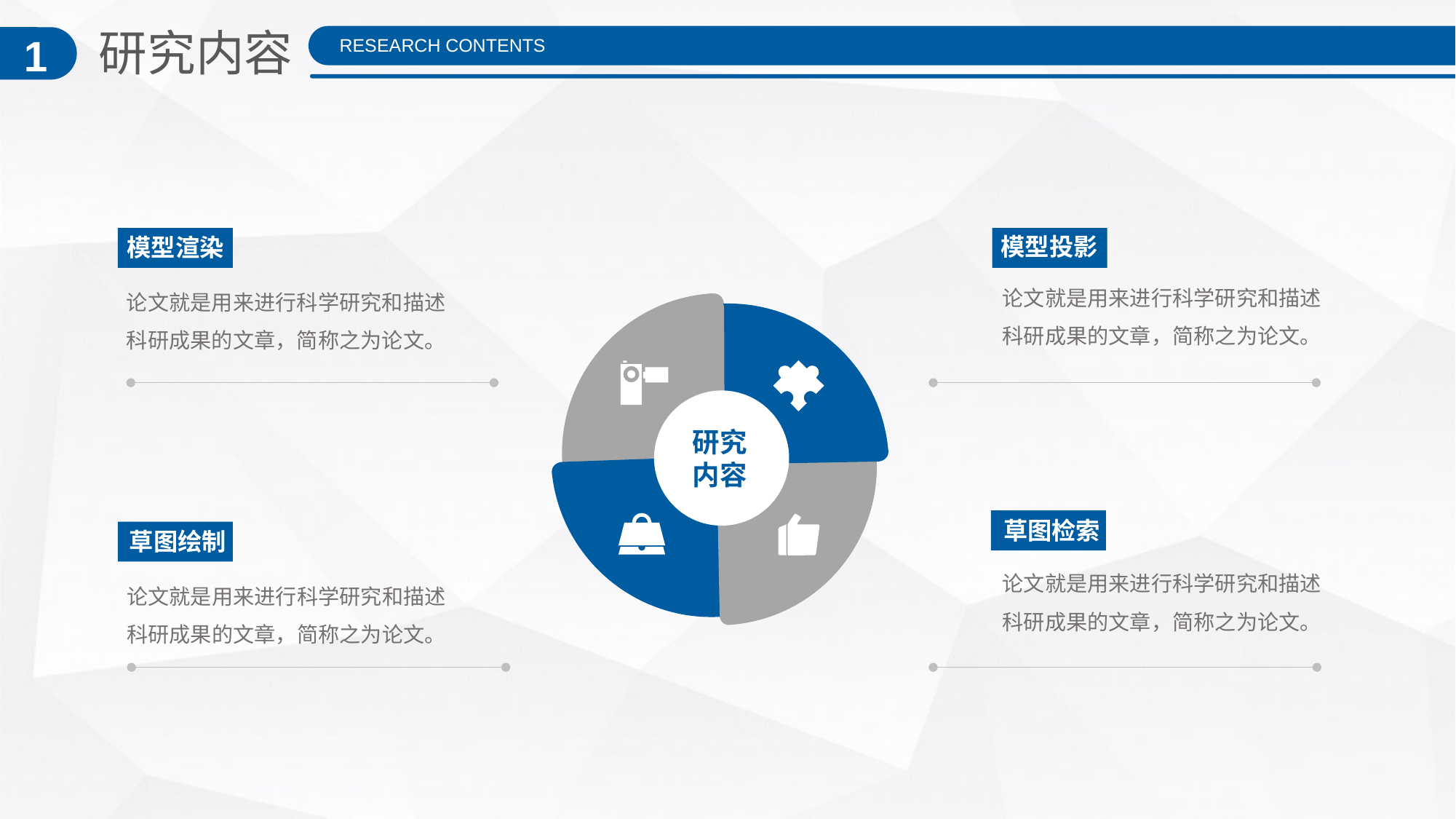

研究内容
1

RESEARCH CONTENTS

模型投影

模型渲染

论文就是用来进行科学研究和描述科研成果的文章，简称之为论文。
论文就是用来进行科学研究和描述科研成果的文章，简称之为论文。

研究内容

草图检索

草图绘制

论文就是用来进行科学研究和描述科研成果的文章，简称之为论文。
论文就是用来进行科学研究和描述科研成果的文章，简称之为论文。